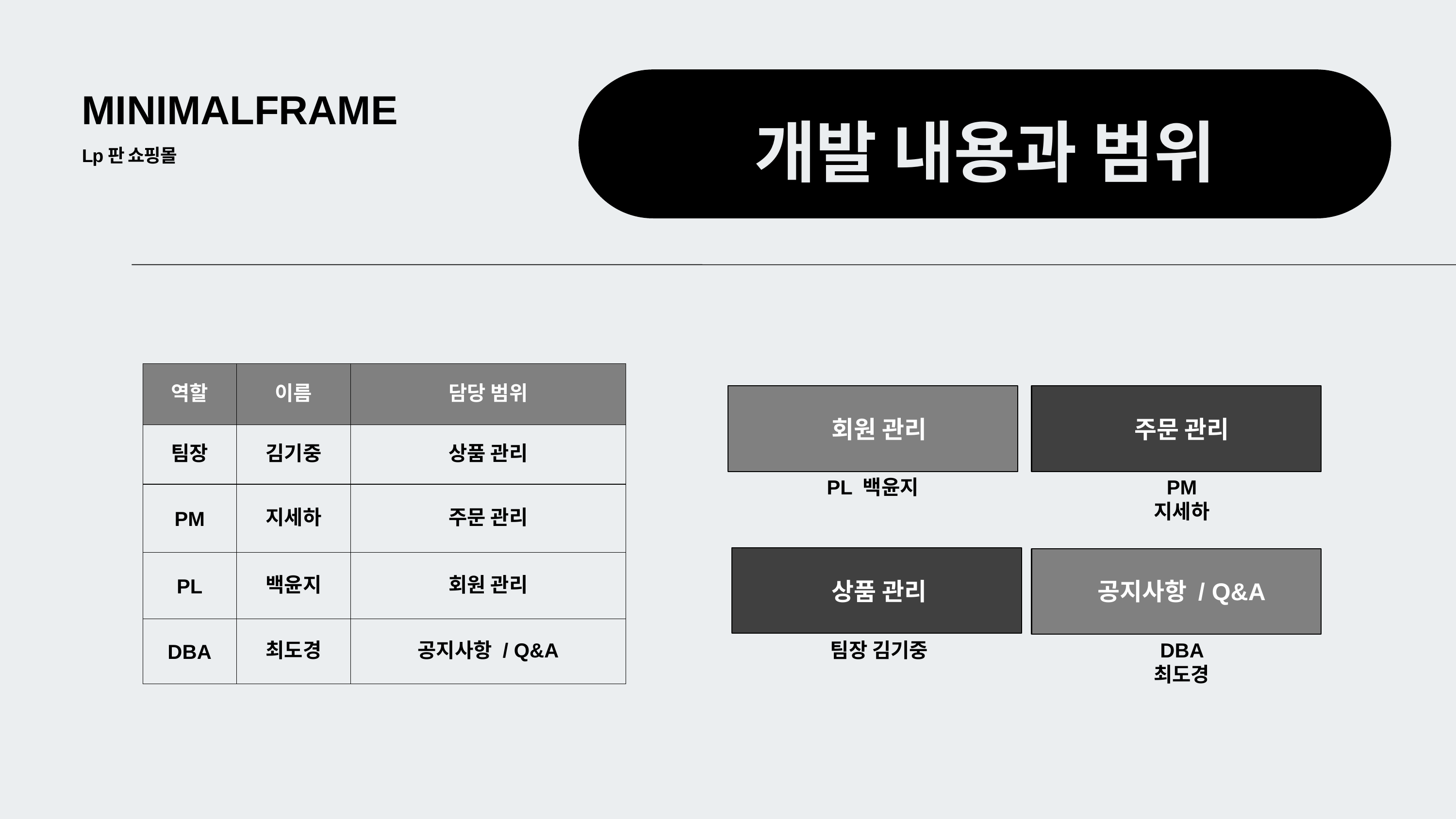

개발 내용과 범위
MINIMALFRAME
Lp판 쇼핑몰

| 역할 | 이름 | 담당 범위 |
| --- | --- | --- |
| 팀장 | 김기중 | 상품 관리 |
| PM | 지세하 | 주문 관리 |
| PL | 백윤지 | 회원 관리 |
| DBA | 최도경 | 공지사항 / Q&A |

회원 관리
주문 관리
PL 백윤지
PM 지세하

상품 관리
공지사항 / Q&A
팀장 김기중
DBA 최도경